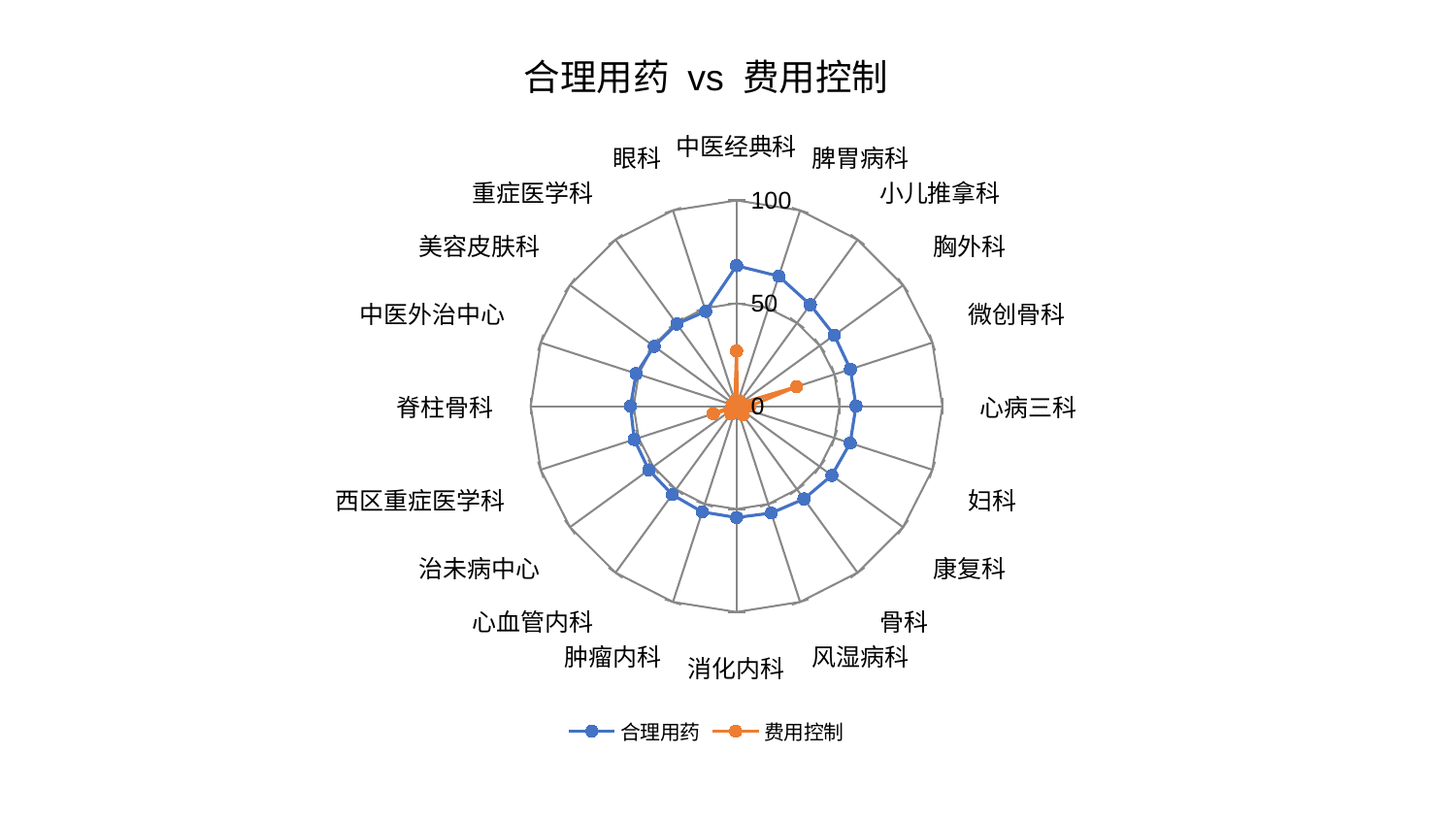

### Chart: 合理用药 vs 费用控制

| Category | 合理用药 | 费用控制 |
|---|---|---|
| 中医经典科 | 68.28629013920079 | 26.80723204313603 |
| 脾胃病科 | 66.41015245626161 | 1.56058597161089 |
| 小儿推拿科 | 60.93620290756405 | 2.788411242314452 |
| 胸外科 | 58.682305923911045 | 2.553698330862561 |
| 微创骨科 | 58.146818998734815 | 30.699231655211413 |
| 心病三科 | 58.04177588766712 | 6.567787491373004 |
| 妇科 | 58.034525888603994 | 3.1228378652848345 |
| 康复科 | 57.215048893924035 | 2.313324556993541 |
| 骨科 | 55.71709227716002 | 5.327836908076191 |
| 风湿病科 | 54.60240429107727 | 1.957280997331412 |
| 消化内科 | 54.10698184186542 | 1.002483383070606 |
| 肿瘤内科 | 54.01385774219547 | 0.9547190942388082 |
| 心血管内科 | 53.11637483340965 | 4.692118624113261 |
| 治未病中心 | 52.70748452683358 | 1.7116016457279721 |
| 西区重症医学科 | 52.267178547215565 | 11.89245624952706 |
| 脊柱骨科 | 51.52352441164187 | 2.19433628417894 |
| 中医外治中心 | 51.27298768536422 | 2.162852701457874 |
| 美容皮肤科 | 49.47604690432284 | 0.8117306505909114 |
| 重症医学科 | 49.367676367038825 | 1.5225609327458796 |
| 眼科 | 48.50348868994664 | 2.7124203622796825 |
48